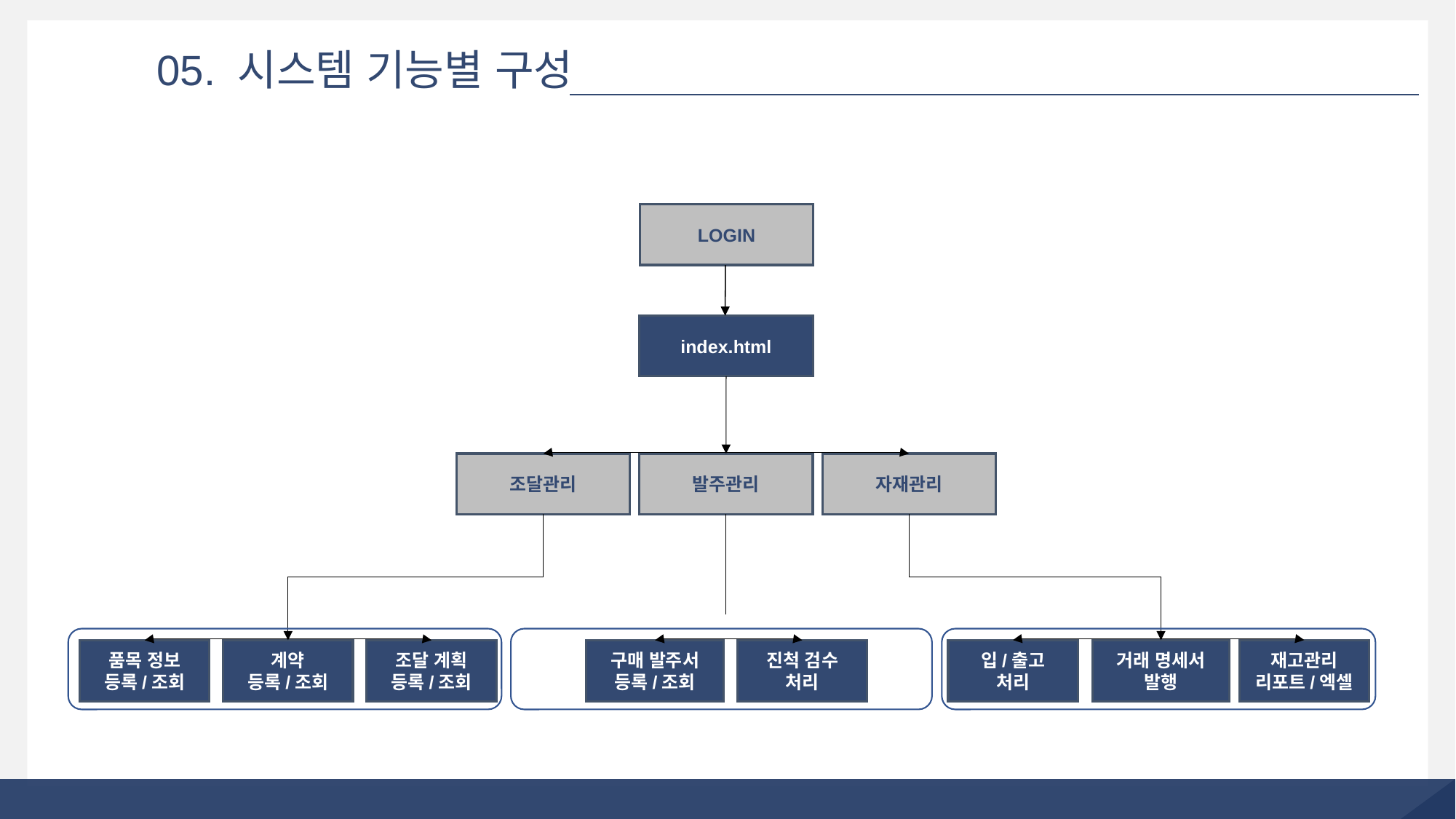

05. 시스템 기능별 구성
LOGIN
index.html
조달관리
발주관리
자재관리

입/출고
처리
재고관리
리포트/엑셀
계약
등록/조회
조달 계획
등록/조회
구매 발주서 등록/조회
진척 검수
처리
거래 명세서
발행
품목 정보
등록/조회